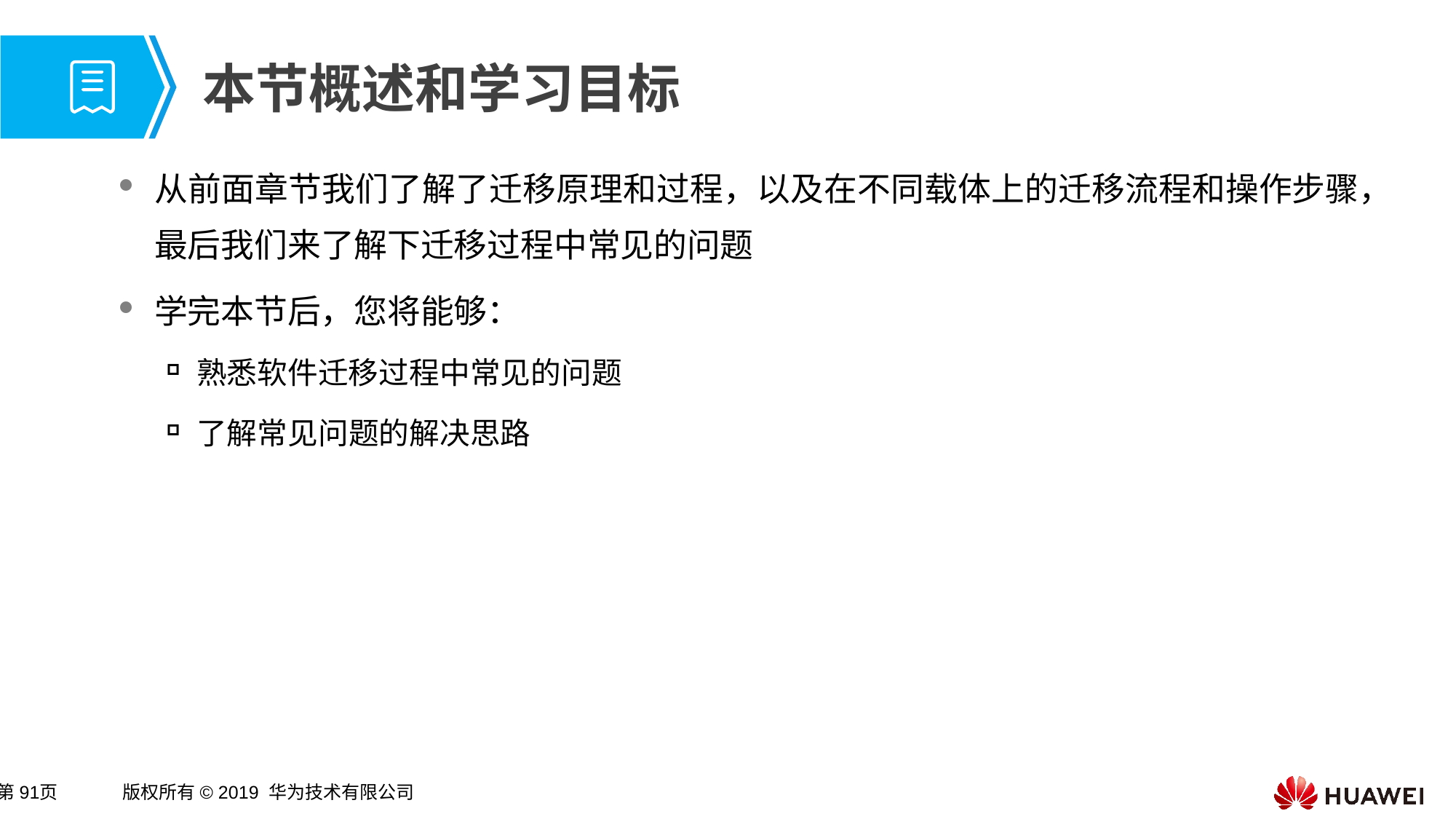

从前面章节我们了解了迁移原理和过程，以及在不同载体上的迁移流程和操作步骤，最后我们来了解下迁移过程中常见的问题
学完本节后，您将能够：
熟悉软件迁移过程中常见的问题
了解常见问题的解决思路